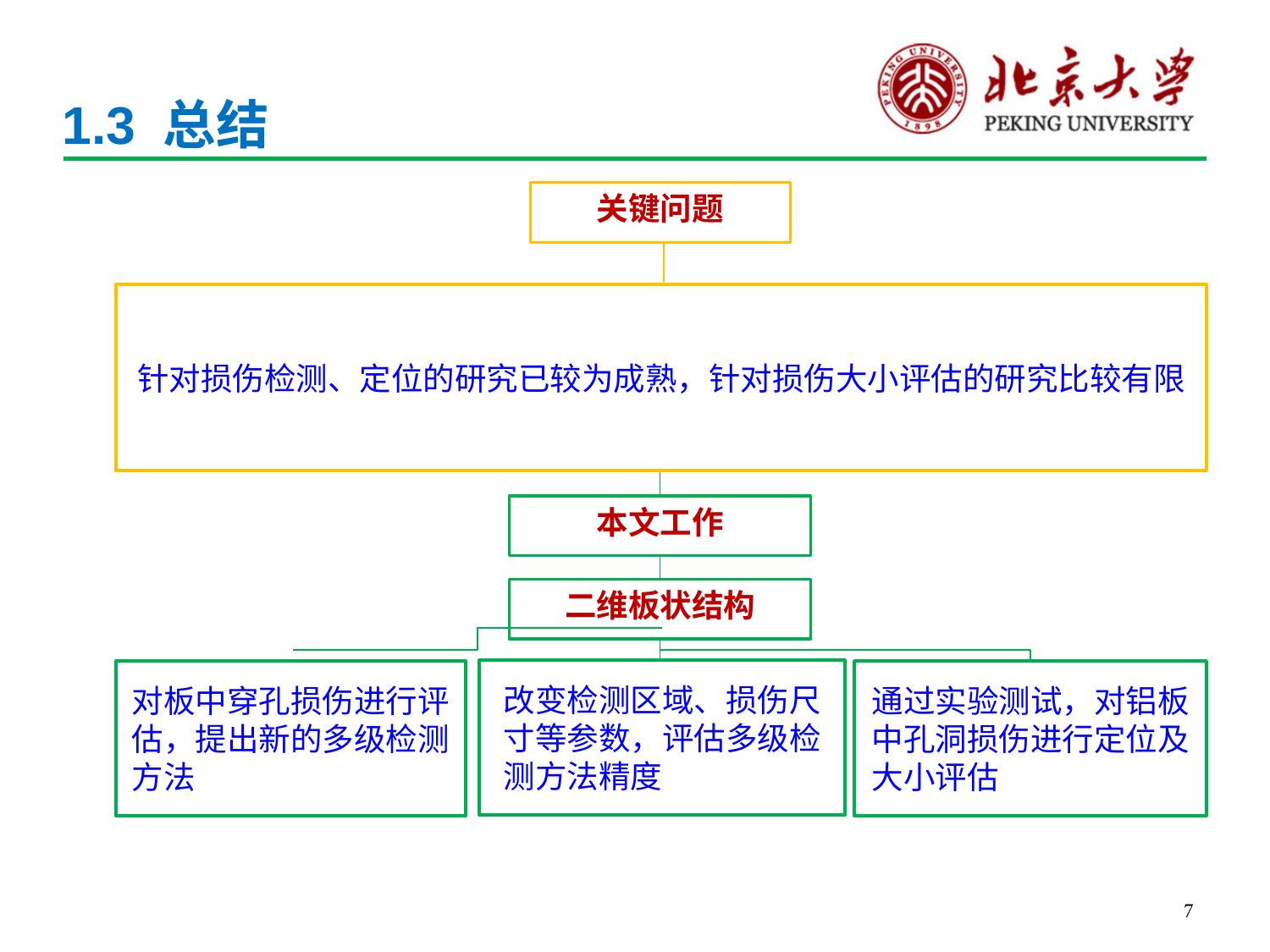

# 1.3 总结
关键问题
针对损伤检测、定位的研究已较为成熟，针对损伤大小评估的研究比较有限
本文工作
二维板状结构
改变检测区域、损伤尺寸等参数，评估多级检测方法精度
对板中穿孔损伤进行评估，提出新的多级检测方法
通过实验测试，对铝板中孔洞损伤进行定位及大小评估
7